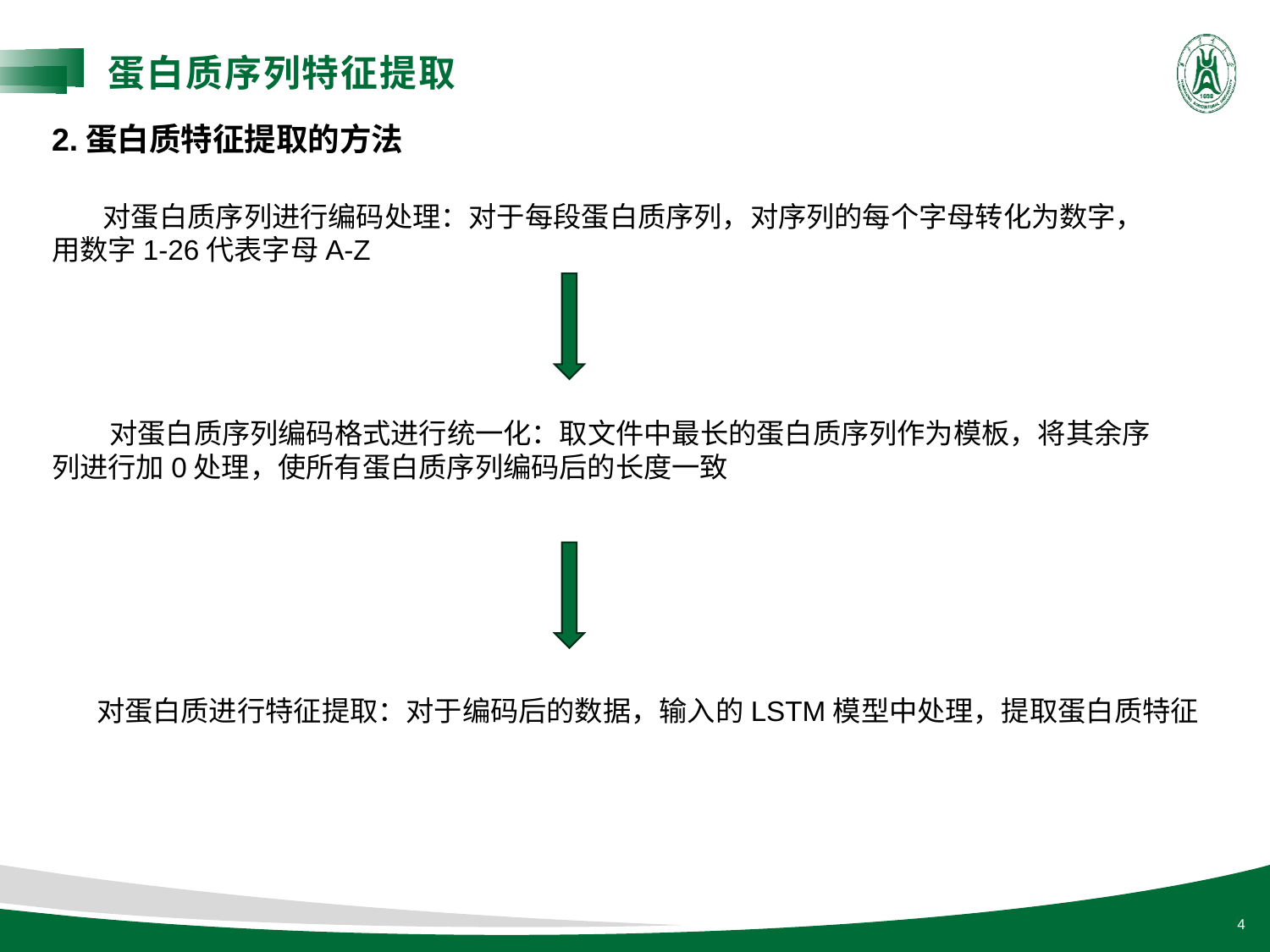

蛋白质序列特征提取
2.蛋白质特征提取的方法
       对蛋白质序列进行编码处理：对于每段蛋白质序列，对序列的每个字母转化为数字，用数字1-26代表字母A-Z

        对蛋白质序列编码格式进行统一化：取文件中最长的蛋白质序列作为模板，将其余序列进行加0处理，使所有蛋白质序列编码后的长度一致

      对蛋白质进行特征提取：对于编码后的数据，输入的LSTM模型中处理，提取蛋白质特征

4